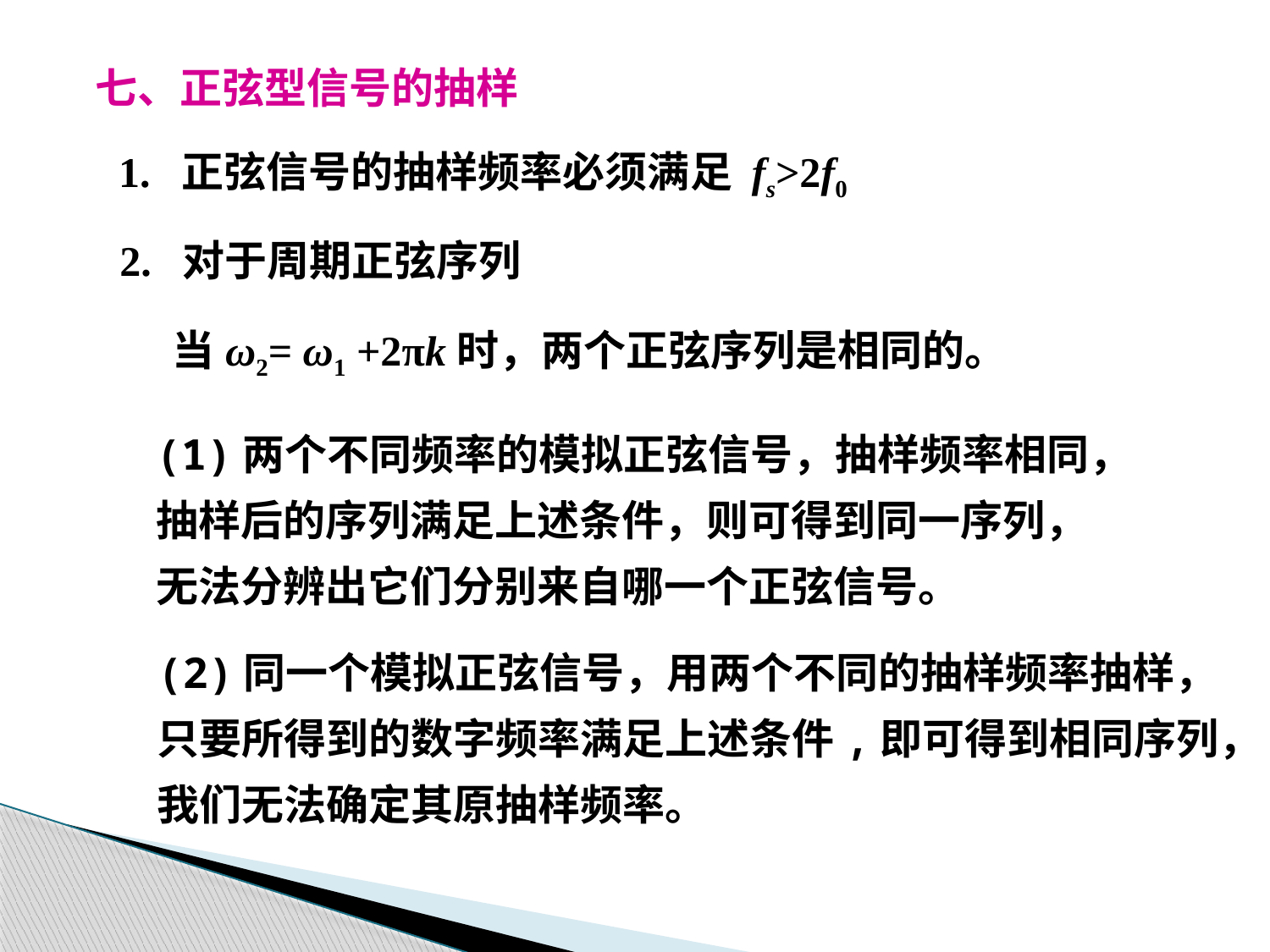

七、正弦型信号的抽样
1.  正弦信号的抽样频率必须满足 fs>2f0
2.  对于周期正弦序列
当ω2= ω1 +2πk时，两个正弦序列是相同的。
(1)两个不同频率的模拟正弦信号，抽样频率相同，
抽样后的序列满足上述条件，则可得到同一序列，
无法分辨出它们分别来自哪一个正弦信号。
(2)同一个模拟正弦信号，用两个不同的抽样频率抽样，
只要所得到的数字频率满足上述条件,即可得到相同序列，
我们无法确定其原抽样频率。